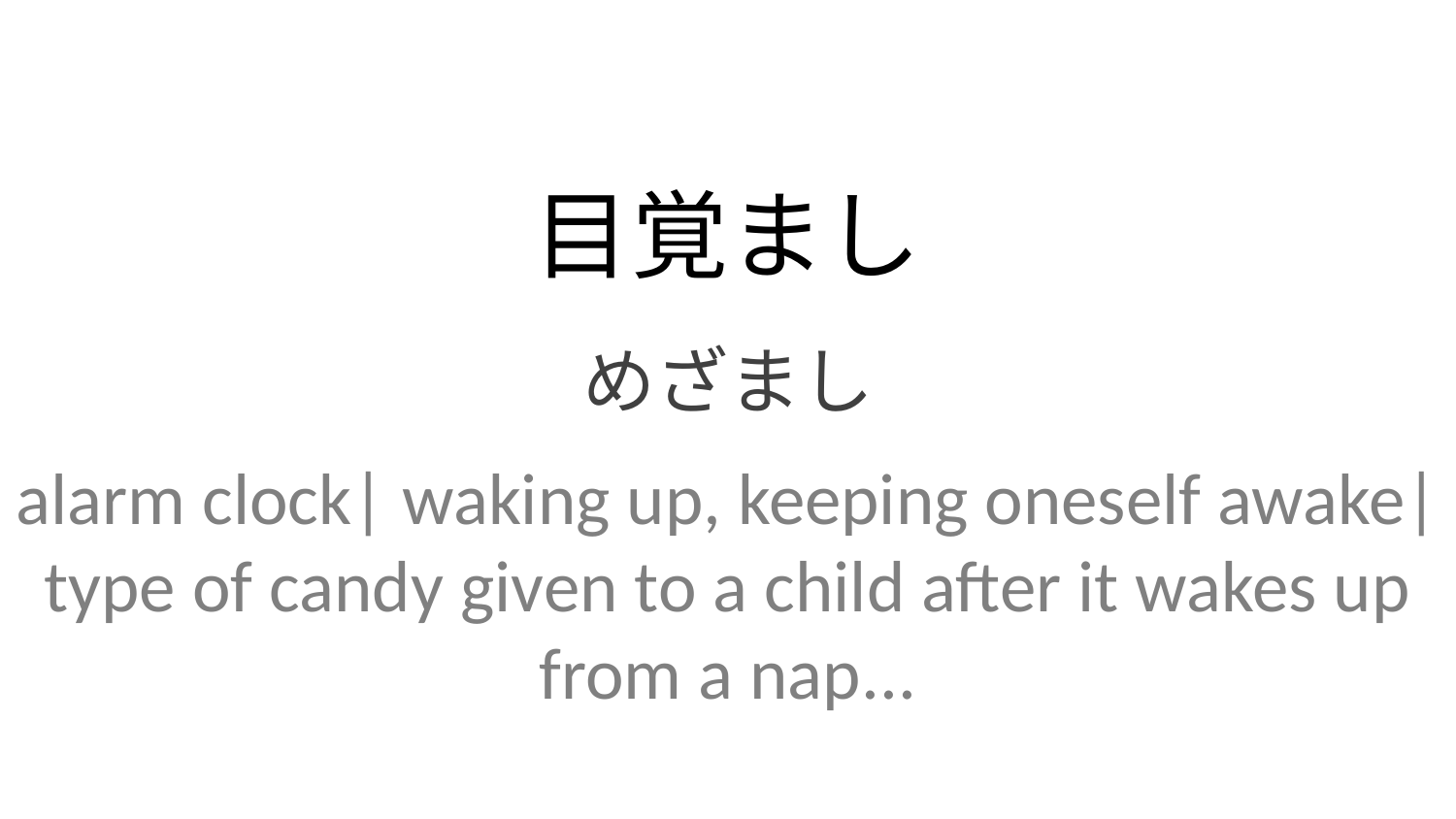

目覚まし

めざまし
alarm clock| waking up, keeping oneself awake| type of candy given to a child after it wakes up from a nap...